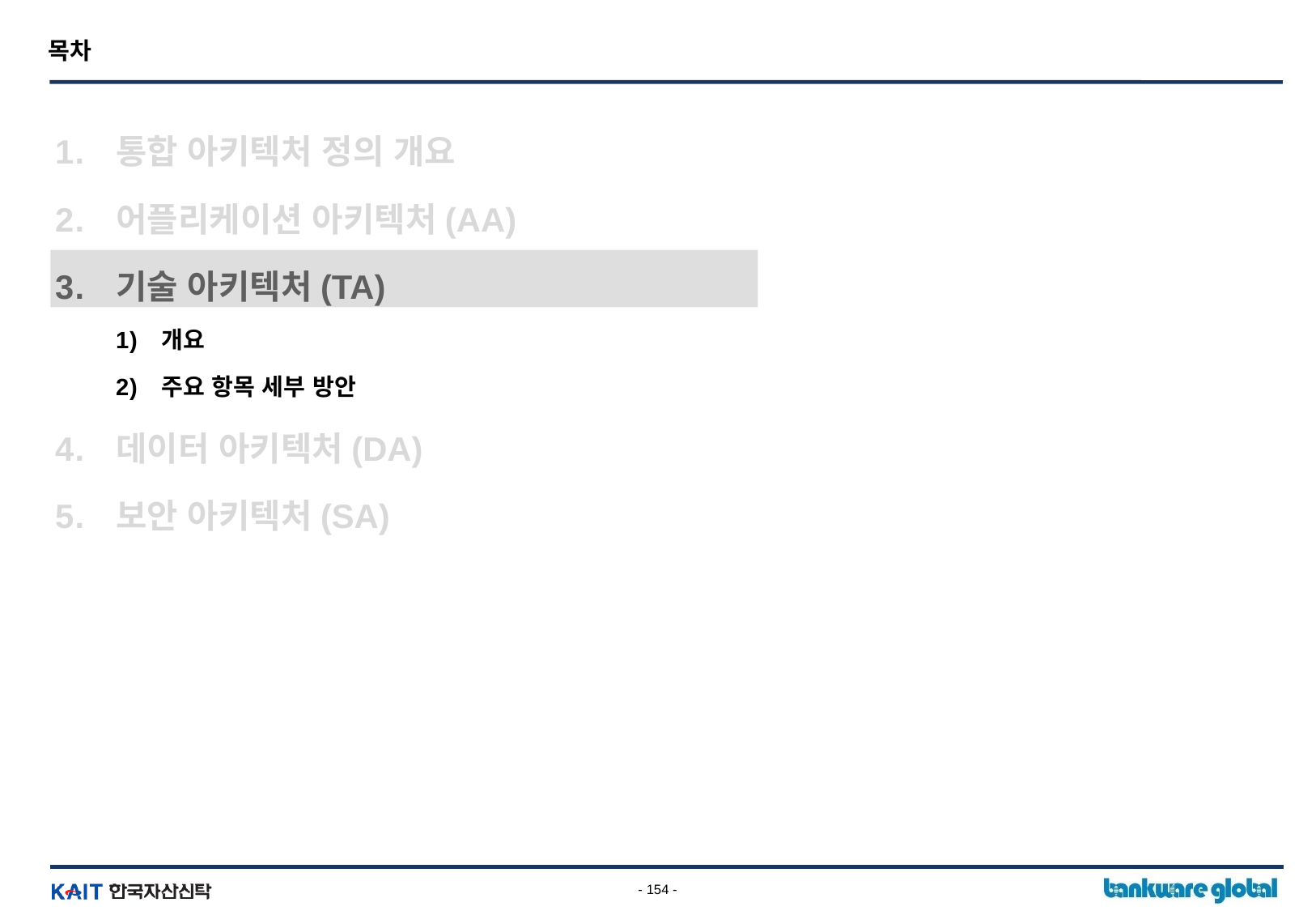

목차
통합 아키텍처 정의 개요
어플리케이션 아키텍처(AA)
기술 아키텍처(TA)
개요
주요 항목 세부 방안
데이터 아키텍처(DA)
보안 아키텍처(SA)